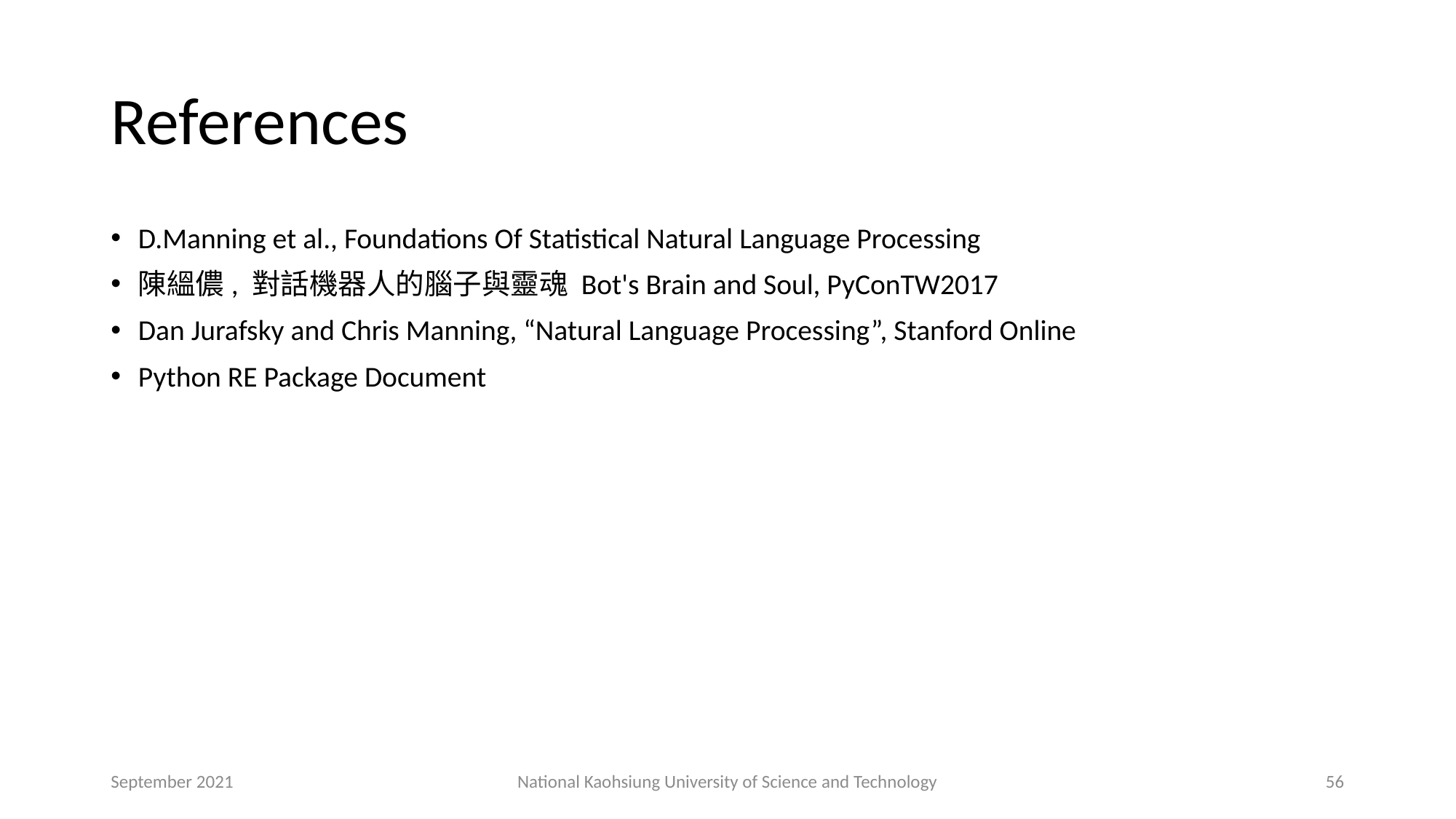

# References
D.Manning et al., Foundations Of Statistical Natural Language Processing
陳縕儂, 對話機器人的腦子與靈魂 Bot's Brain and Soul, PyConTW2017
Dan Jurafsky and Chris Manning, “Natural Language Processing”, Stanford Online
Python RE Package Document

September 2021
National Kaohsiung University of Science and Technology
56